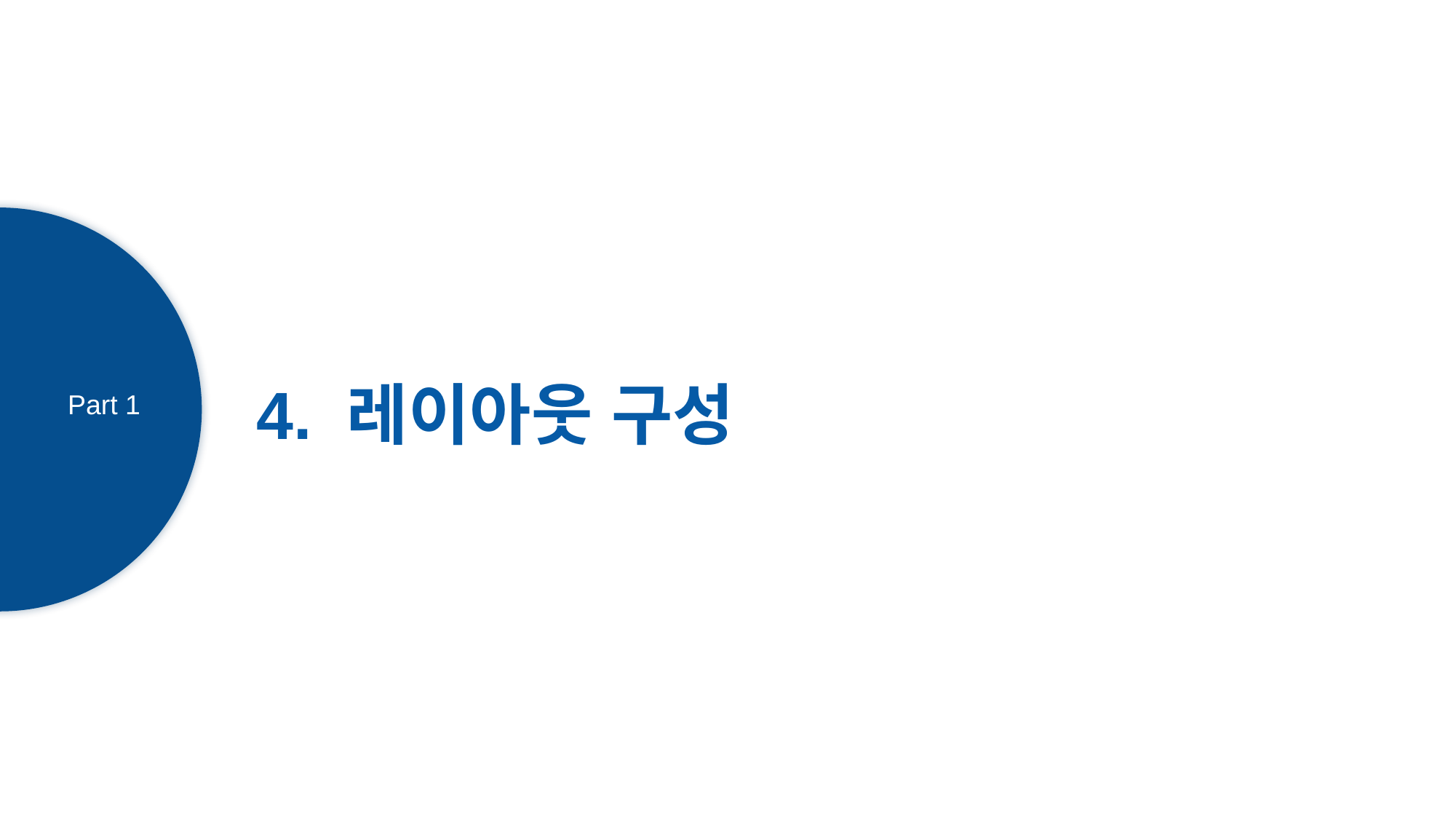

제목을 입력하세요
4. 레이아웃 구성
Part 1